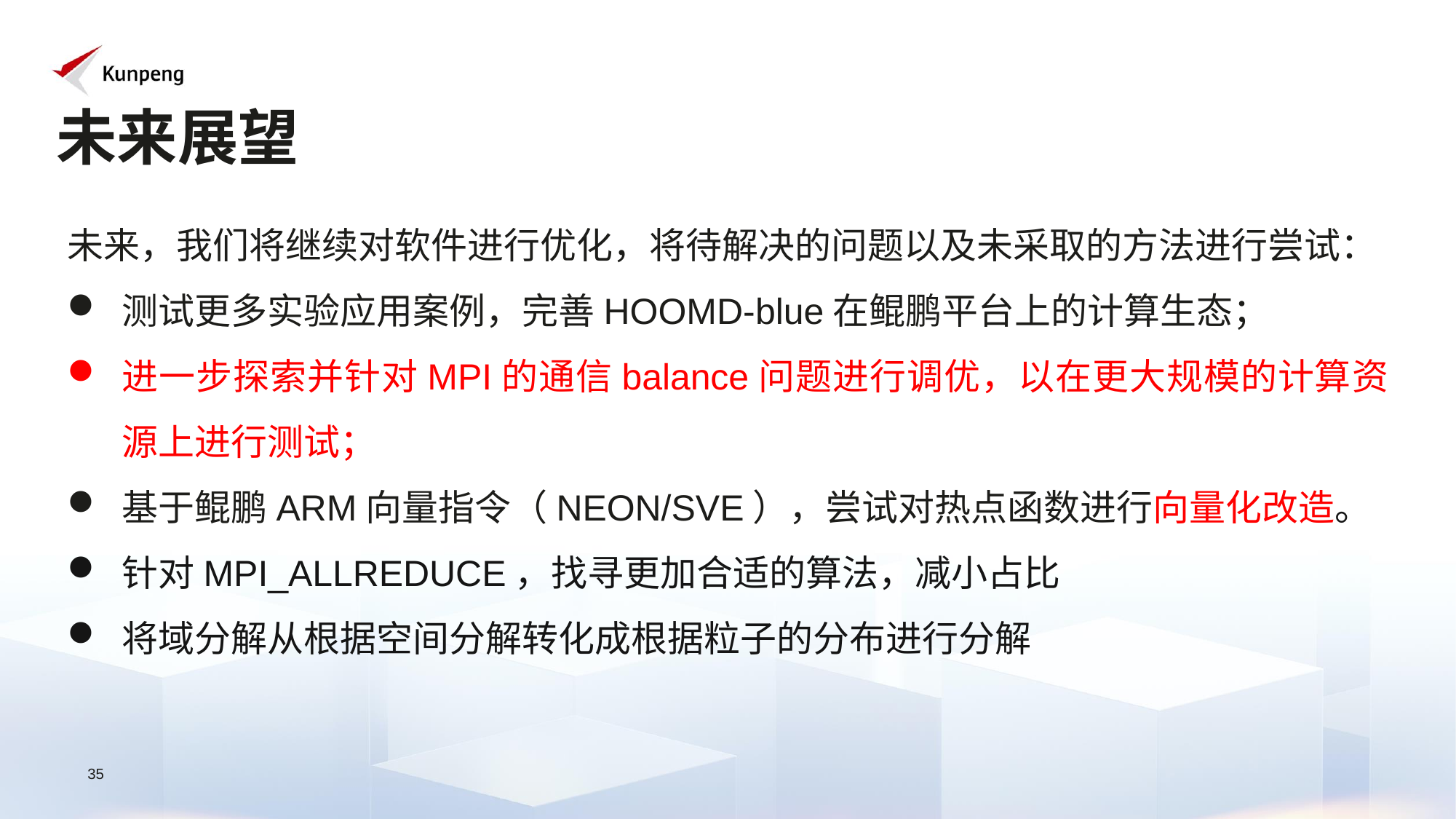

未来展望
未来，我们将继续对软件进行优化，将待解决的问题以及未采取的方法进行尝试：
测试更多实验应用案例，完善HOOMD-blue在鲲鹏平台上的计算生态；
进一步探索并针对MPI的通信balance问题进行调优，以在更大规模的计算资源上进行测试；
基于鲲鹏ARM向量指令（NEON/SVE），尝试对热点函数进行向量化改造。
针对MPI_ALLREDUCE，找寻更加合适的算法，减小占比
将域分解从根据空间分解转化成根据粒子的分布进行分解